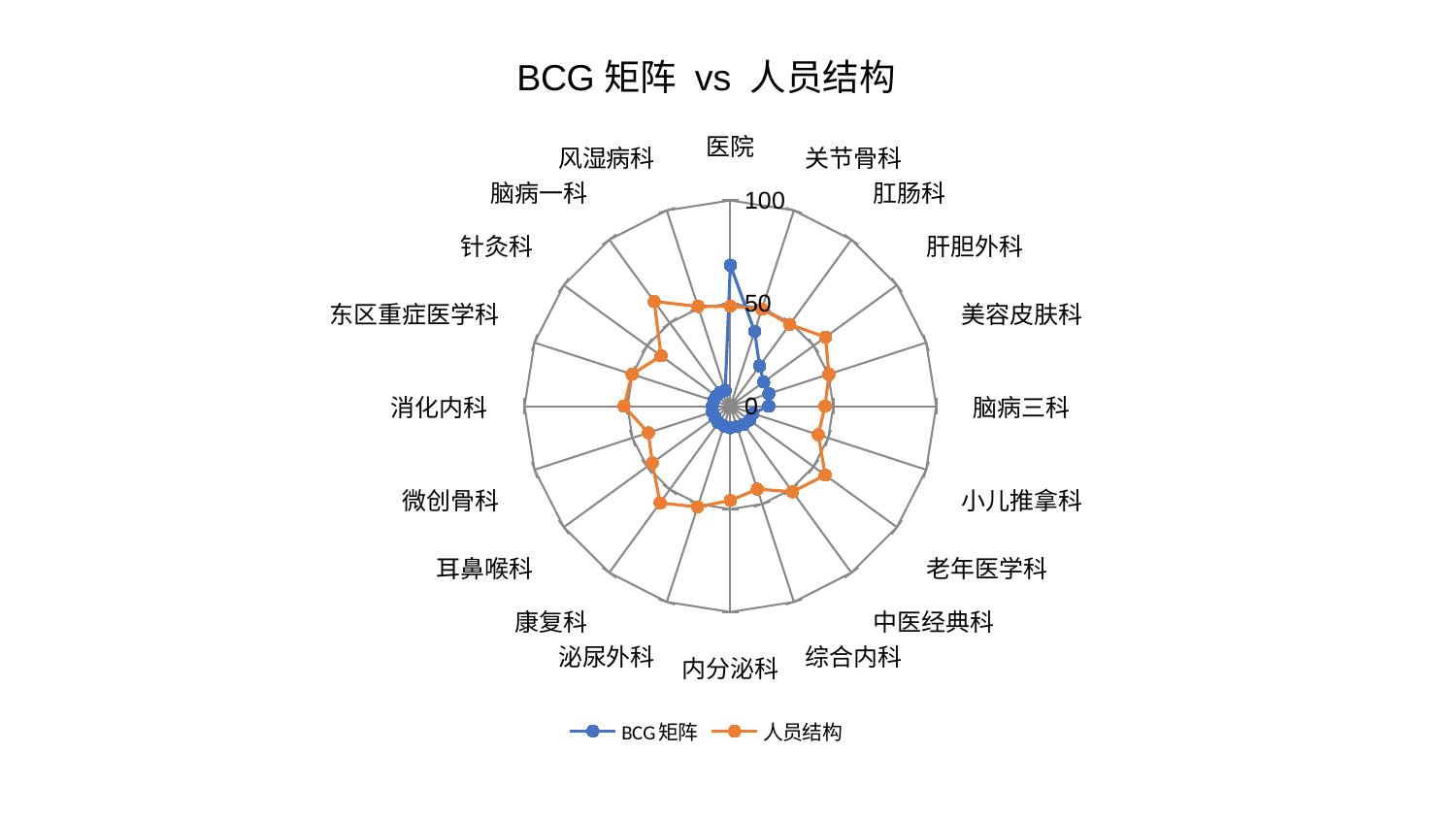

### Chart: BCG矩阵 vs 人员结构

| Category | BCG矩阵 | 人员结构 |
|---|---|---|
| 医院 | 68.52547125294248 | 48.5358390727555 |
| 关节骨科 | 38.20016048199426 | 49.58418102493056 |
| 肛肠科 | 24.20158674822101 | 49.142844949940915 |
| 肝胆外科 | 20.038416766297953 | 57.09997788786263 |
| 美容皮肤科 | 19.724909388313264 | 50.36243954070578 |
| 脑病三科 | 18.673833893126904 | 45.986959610236056 |
| 小儿推拿科 | 11.512549614066101 | 44.907761274920865 |
| 老年医学科 | 11.508962933388418 | 56.974668202752966 |
| 中医经典科 | 10.91289607054751 | 51.42870318303684 |
| 综合内科 | 10.489370449853757 | 42.37832671728144 |
| 内分泌科 | 10.482088472494263 | 45.81254942181923 |
| 泌尿外科 | 10.078195781185325 | 51.47616025459211 |
| 康复科 | 9.89382991903243 | 58.09368089958462 |
| 耳鼻喉科 | 9.233506660040886 | 46.84501196698195 |
| 微创骨科 | 9.194917155108605 | 41.909658785376365 |
| 消化内科 | 8.721073502363042 | 51.6601245907851 |
| 东区重症医学科 | 8.449113483517033 | 50.20769730131935 |
| 针灸科 | 8.4419849091973 | 41.59297517626823 |
| 脑病一科 | 8.29805461896681 | 62.91050509125518 |
| 风湿病科 | 8.066326486037166 | 50.986154755697775 |
78